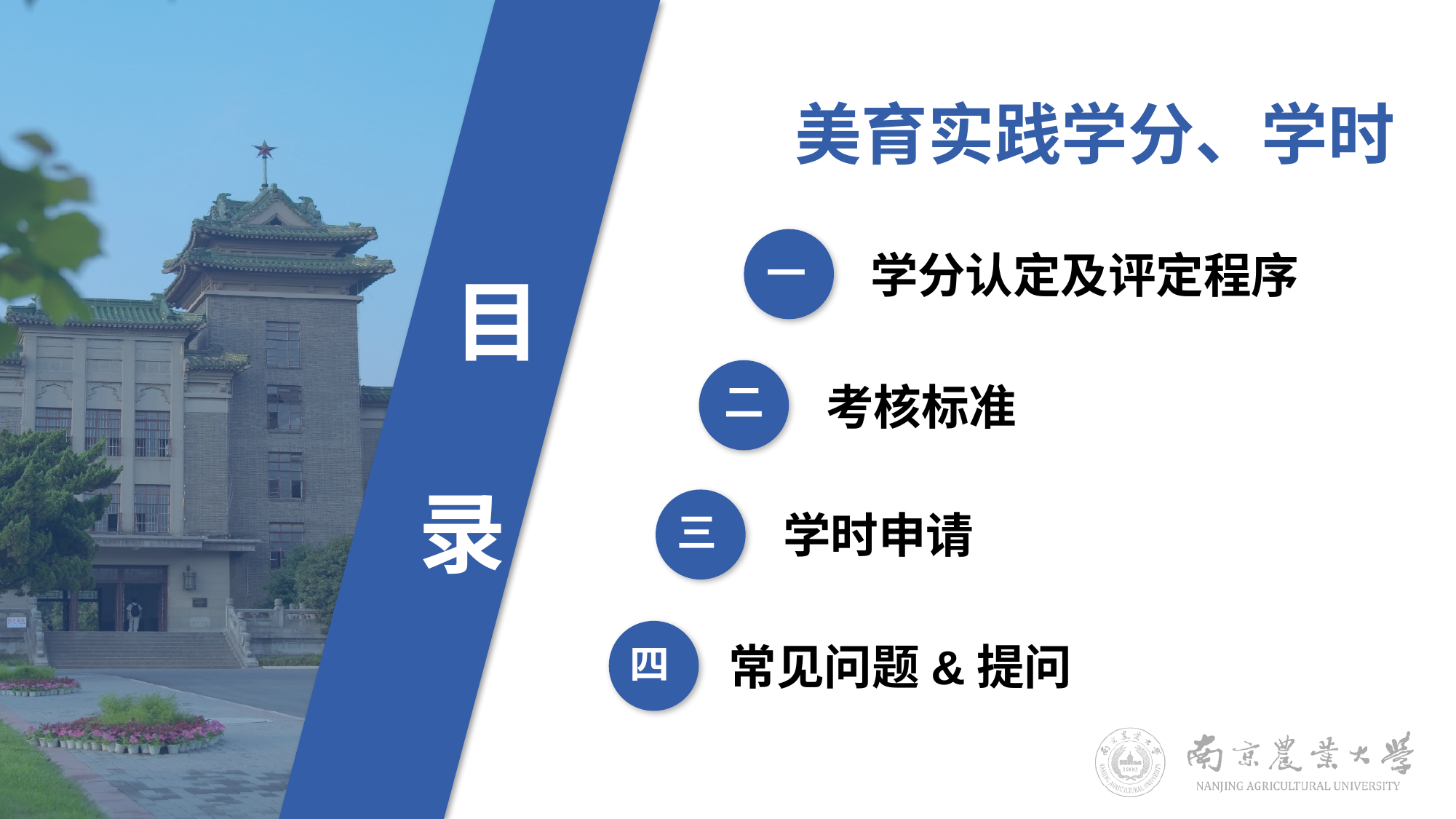

美育实践学分、学时
  目
 录

一
学分认定及评定程序

二
考核标准

三
学时申请

四
常见问题&提问